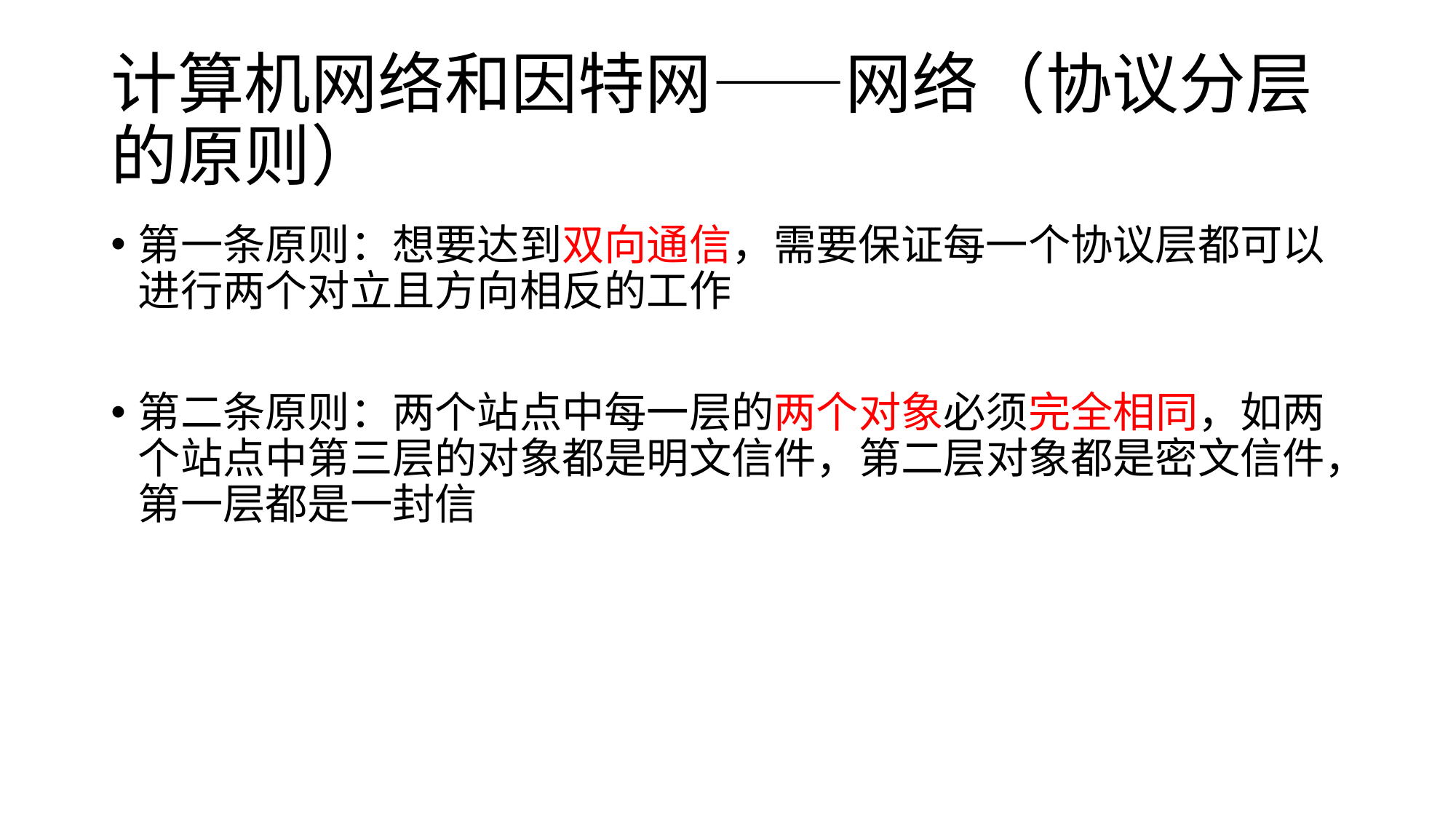

# 计算机网络和因特网——网络（协议分层的原则）
第一条原则：想要达到双向通信，需要保证每一个协议层都可以进行两个对立且方向相反的工作

第二条原则：两个站点中每一层的两个对象必须完全相同，如两个站点中第三层的对象都是明文信件，第二层对象都是密文信件，第一层都是一封信